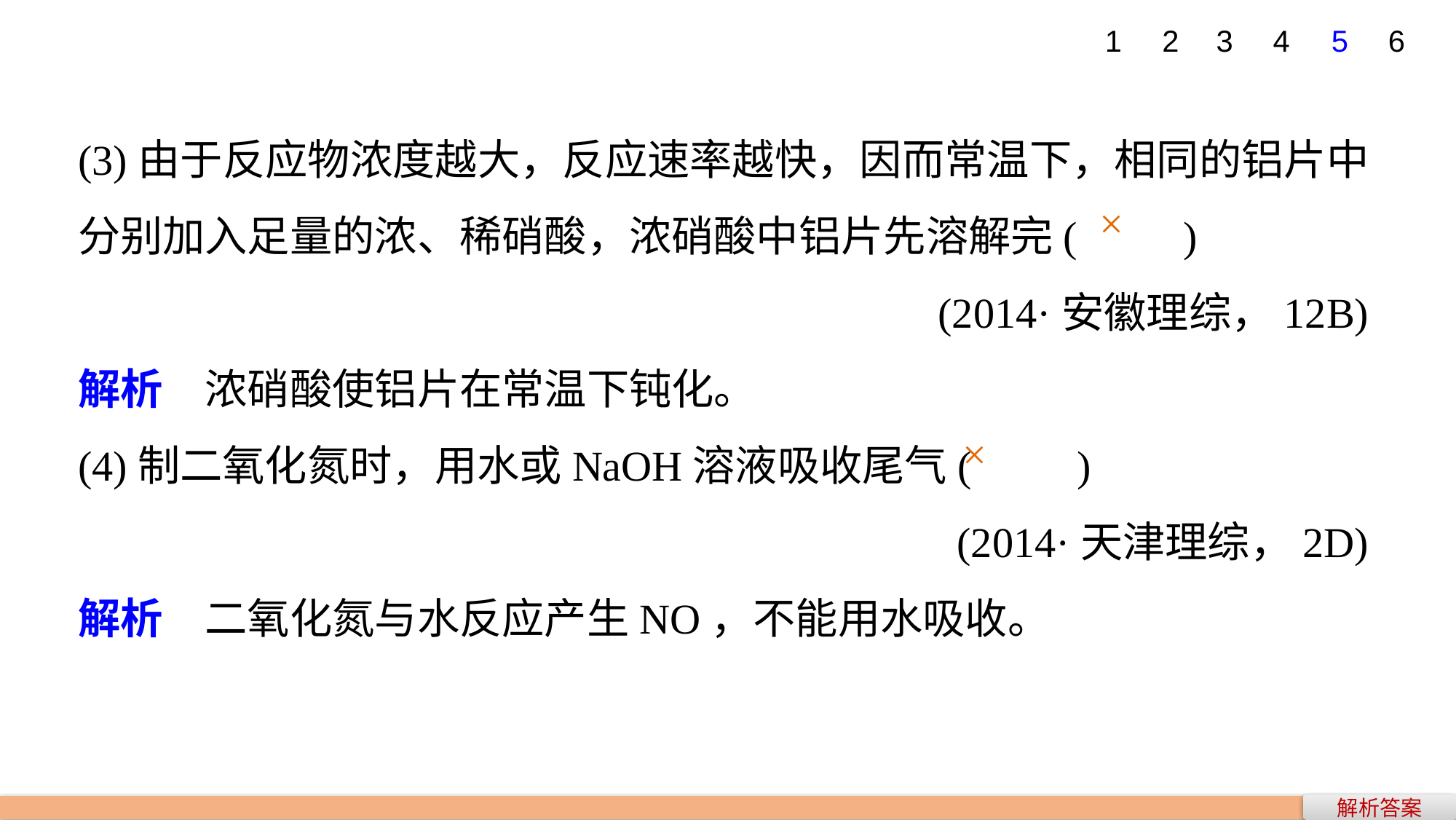

5
6
1
2
3
4
(3)由于反应物浓度越大，反应速率越快，因而常温下，相同的铝片中分别加入足量的浓、稀硝酸，浓硝酸中铝片先溶解完(　　)
(2014·安徽理综，12B)
解析　浓硝酸使铝片在常温下钝化。
(4)制二氧化氮时，用水或NaOH溶液吸收尾气(　　)
(2014·天津理综，2D)
解析　二氧化氮与水反应产生NO，不能用水吸收。
×
×
解析答案